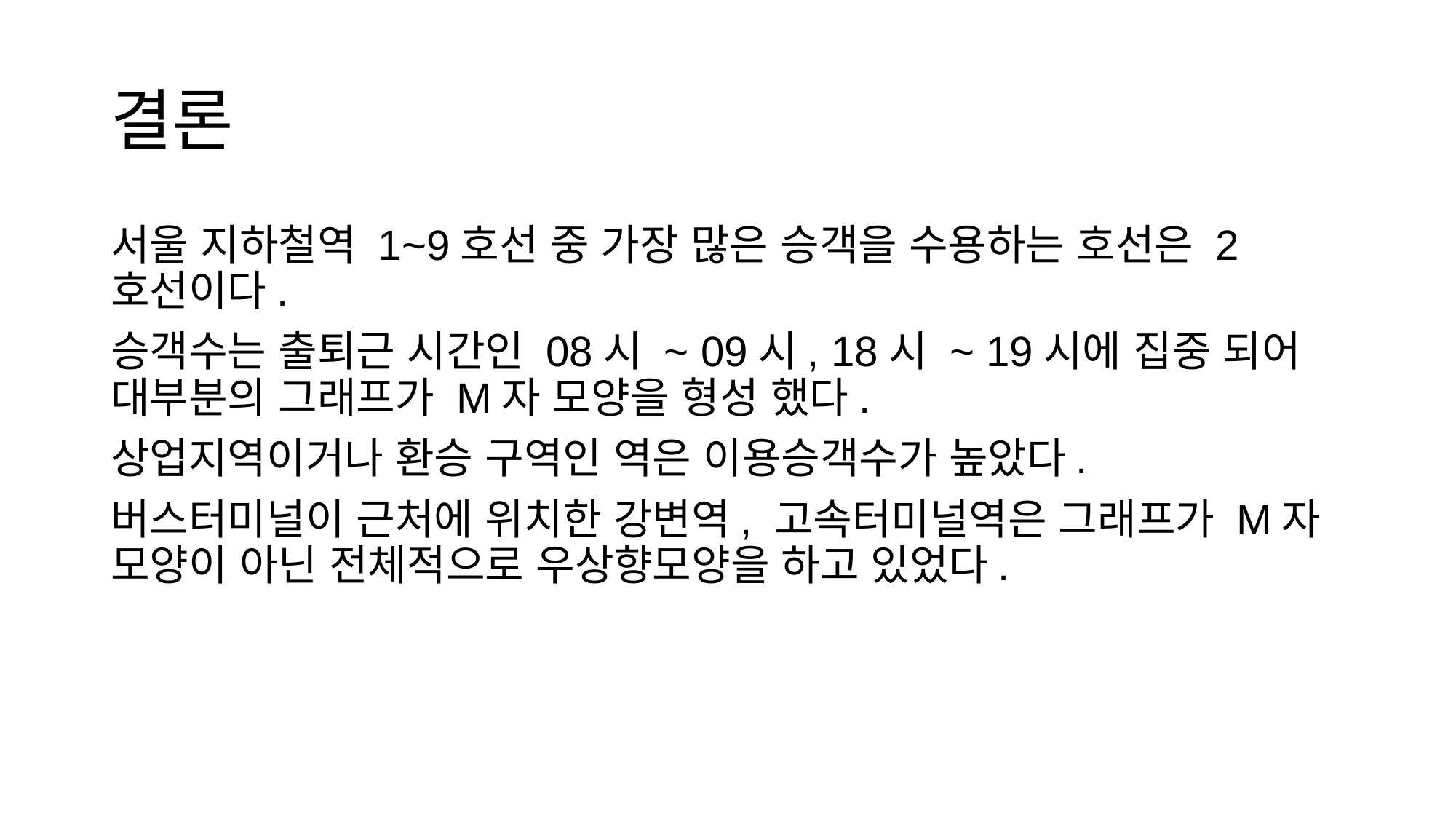

# 결론
서울 지하철역 1~9호선 중 가장 많은 승객을 수용하는 호선은 2호선이다.
승객수는 출퇴근 시간인 08시 ~ 09시, 18시 ~ 19시에 집중 되어 대부분의 그래프가 M자 모양을 형성 했다.
상업지역이거나 환승 구역인 역은 이용승객수가 높았다.
버스터미널이 근처에 위치한 강변역, 고속터미널역은 그래프가 M자 모양이 아닌 전체적으로 우상향모양을 하고 있었다.